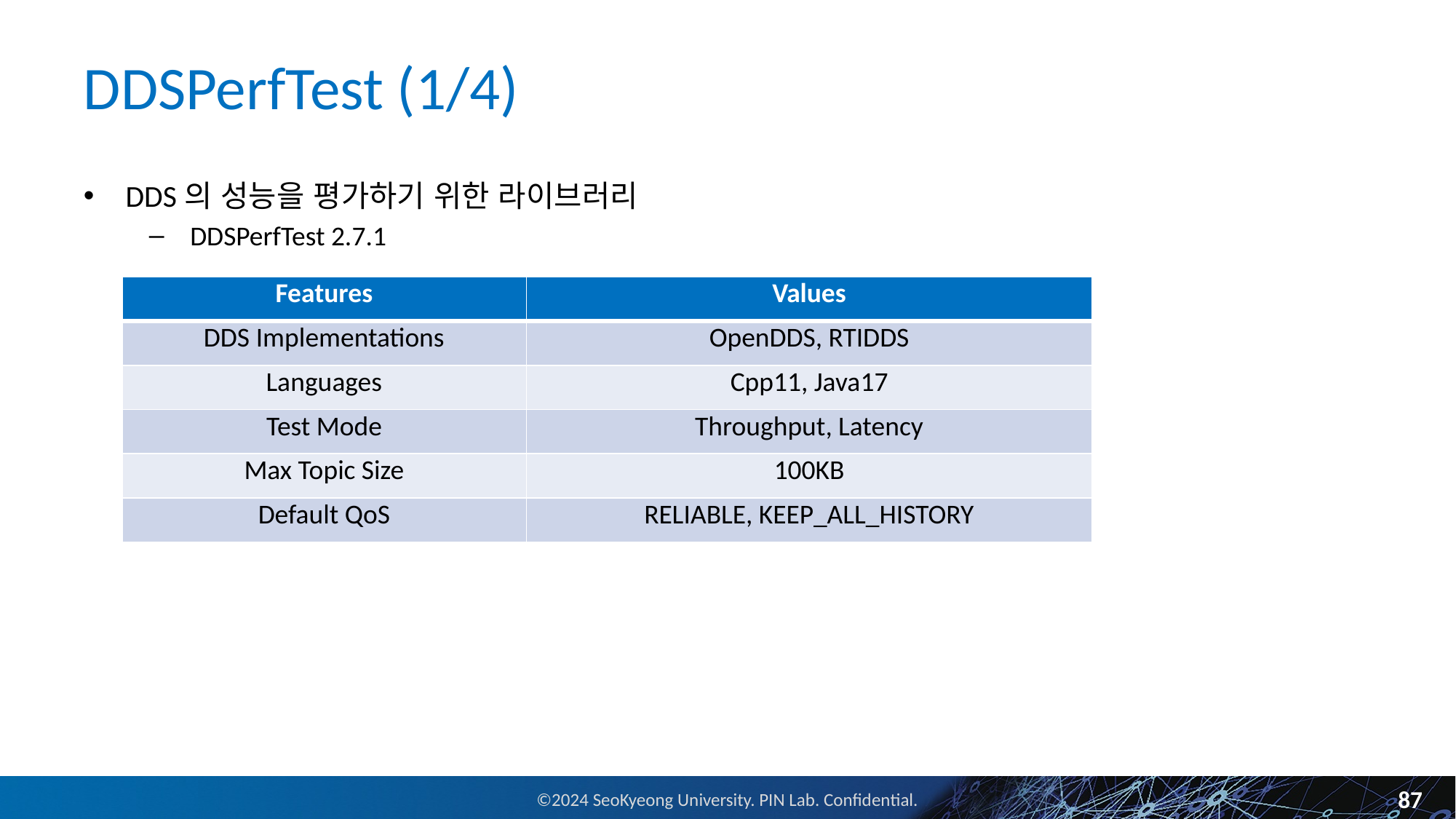

# DDSPerfTest (1/4)
DDS의 성능을 평가하기 위한 라이브러리
DDSPerfTest 2.7.1

| Features | Values |
| --- | --- |
| DDS Implementations | OpenDDS, RTIDDS |
| Languages | Cpp11, Java17 |
| Test Mode | Throughput, Latency |
| Max Topic Size | 100KB |
| Default QoS | RELIABLE, KEEP\_ALL\_HISTORY |
87